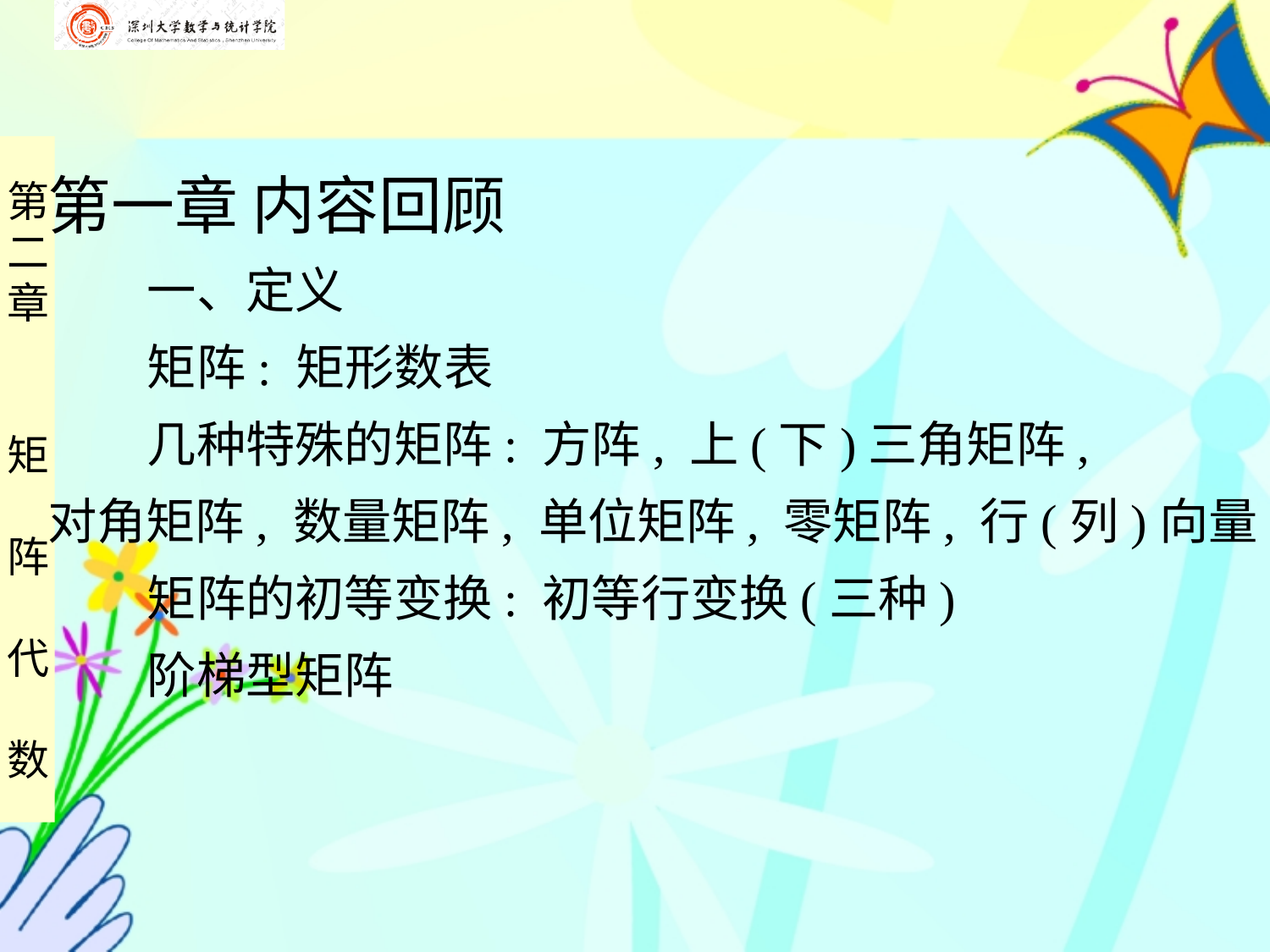

第一章 内容回顾
        一、定义
        矩阵: 矩形数表
        几种特殊的矩阵: 方阵, 上(下)三角矩阵,
对角矩阵, 数量矩阵, 单位矩阵, 零矩阵, 行(列)向量
        矩阵的初等变换: 初等行变换(三种)
        阶梯型矩阵